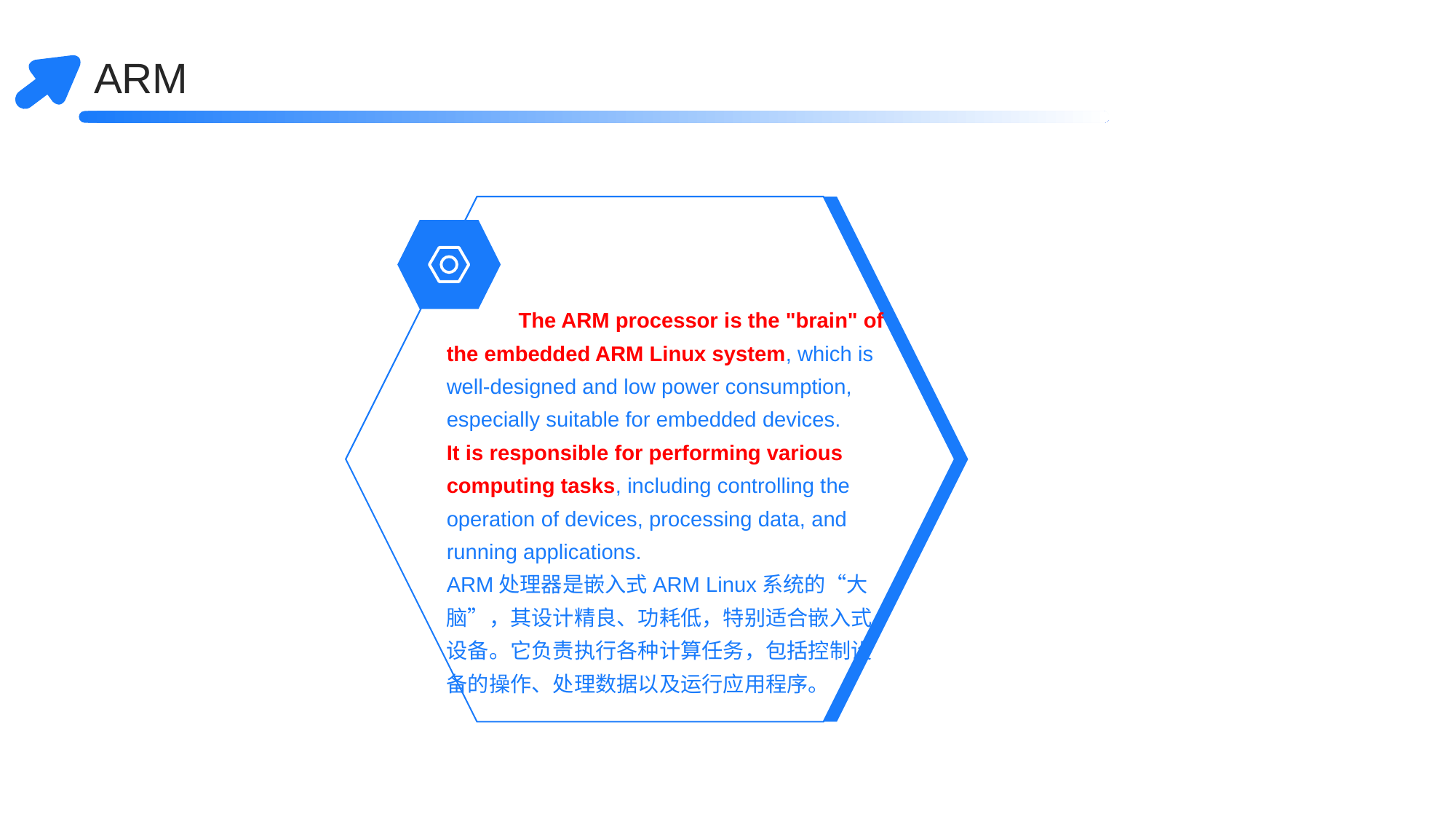

ARM

            The ARM processor is the "brain" of the embedded ARM Linux system, which is well-designed and low power consumption, especially suitable for embedded devices.
It is responsible for performing various computing tasks, including controlling the operation of devices, processing data, and running applications.
ARM处理器是嵌入式ARM Linux系统的“大脑”，其设计精良、功耗低，特别适合嵌入式设备。它负责执行各种计算任务，包括控制设备的操作、处理数据以及运行应用程序。